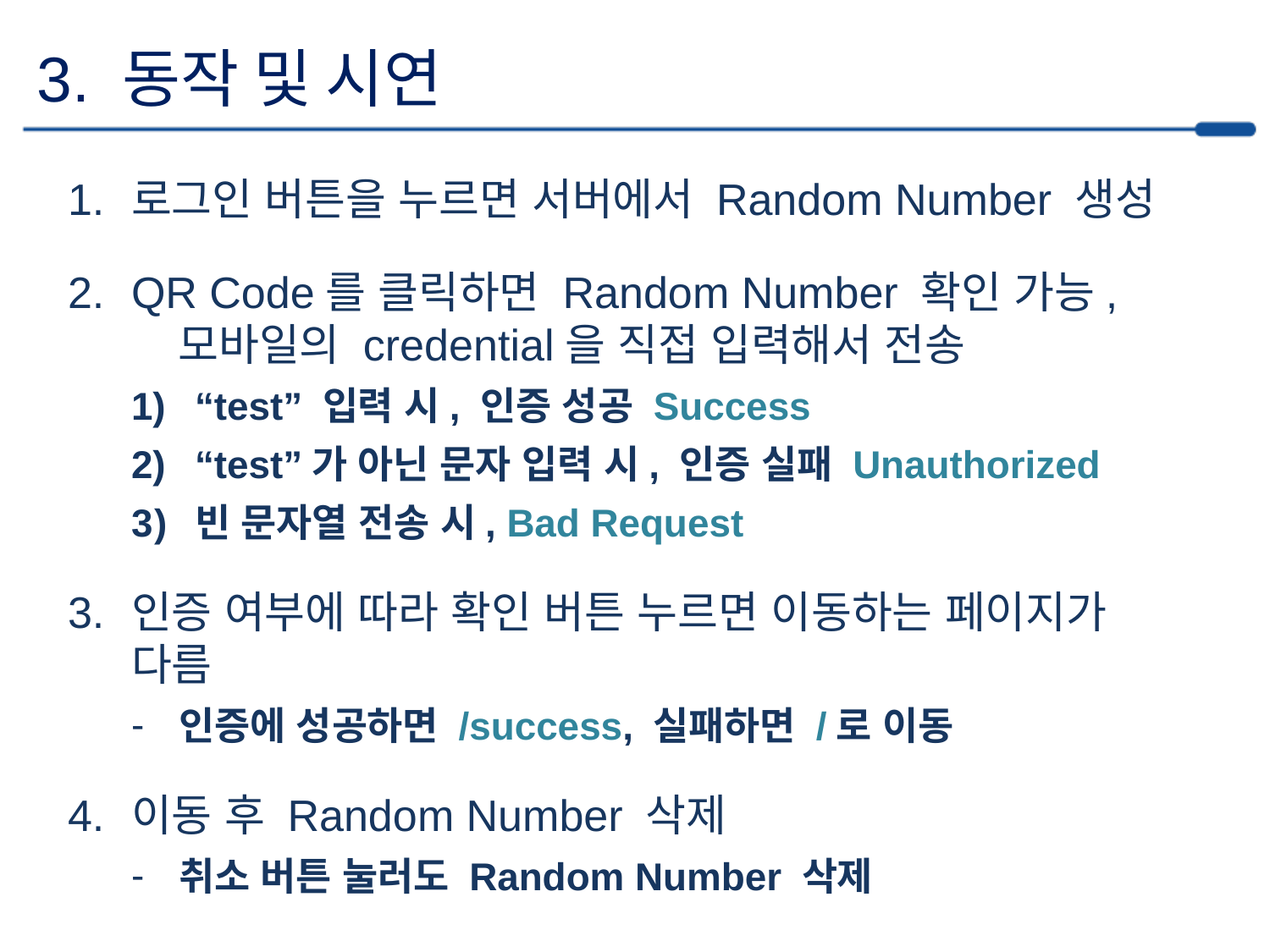

3. 동작 및 시연
로그인 버튼을 누르면 서버에서 Random Number 생성

QR Code를 클릭하면 Random Number 확인 가능,         모바일의 credential을 직접 입력해서 전송
“test” 입력 시, 인증 성공 Success
“test”가 아닌 문자 입력 시, 인증 실패 Unauthorized
빈 문자열 전송 시, Bad Request

인증 여부에 따라 확인 버튼 누르면 이동하는 페이지가 다름
인증에 성공하면 /success, 실패하면 /로 이동

이동 후 Random Number 삭제
취소 버튼 눌러도 Random Number 삭제